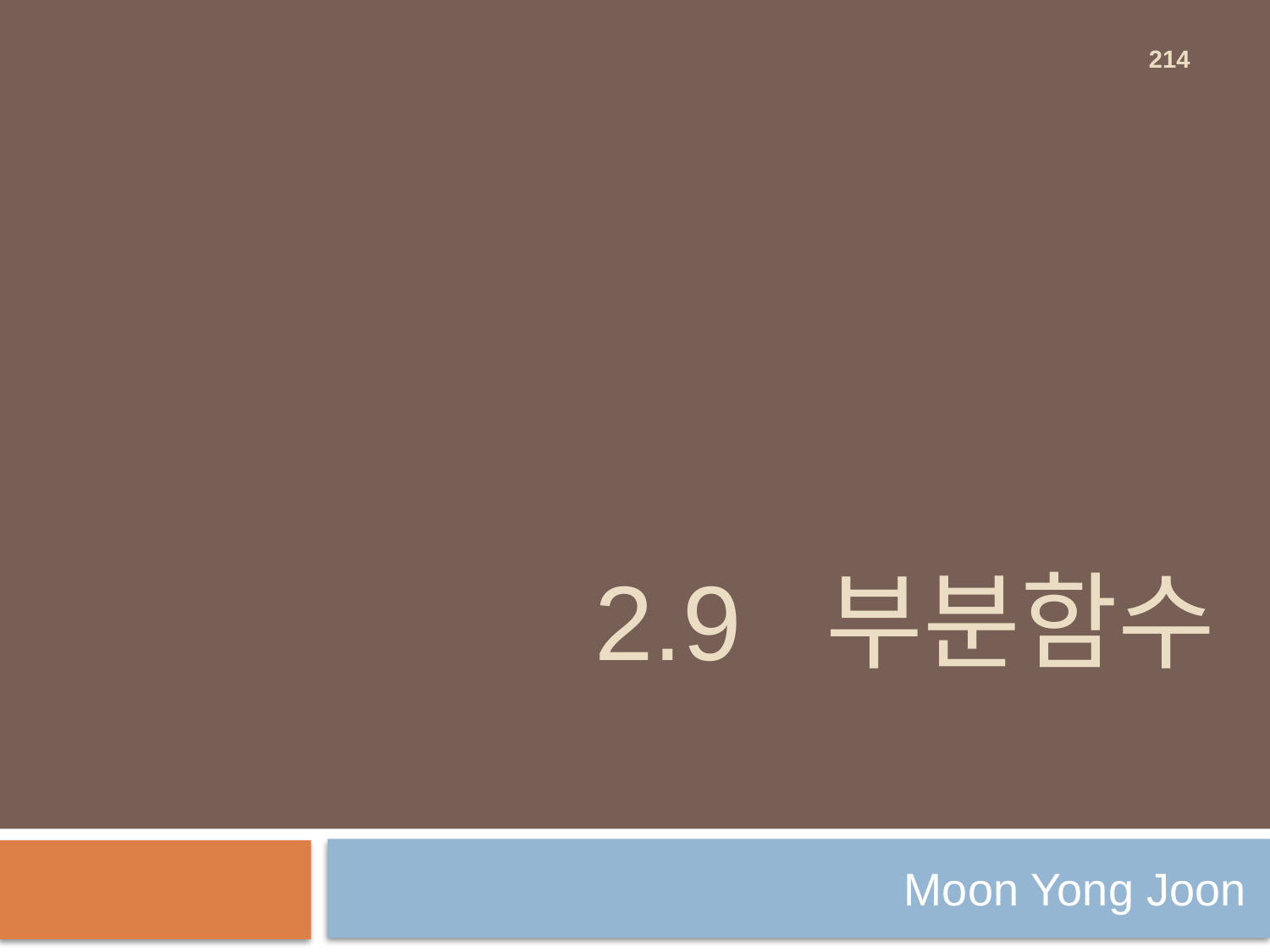

214
# 2.9  부분함수
Moon Yong Joon